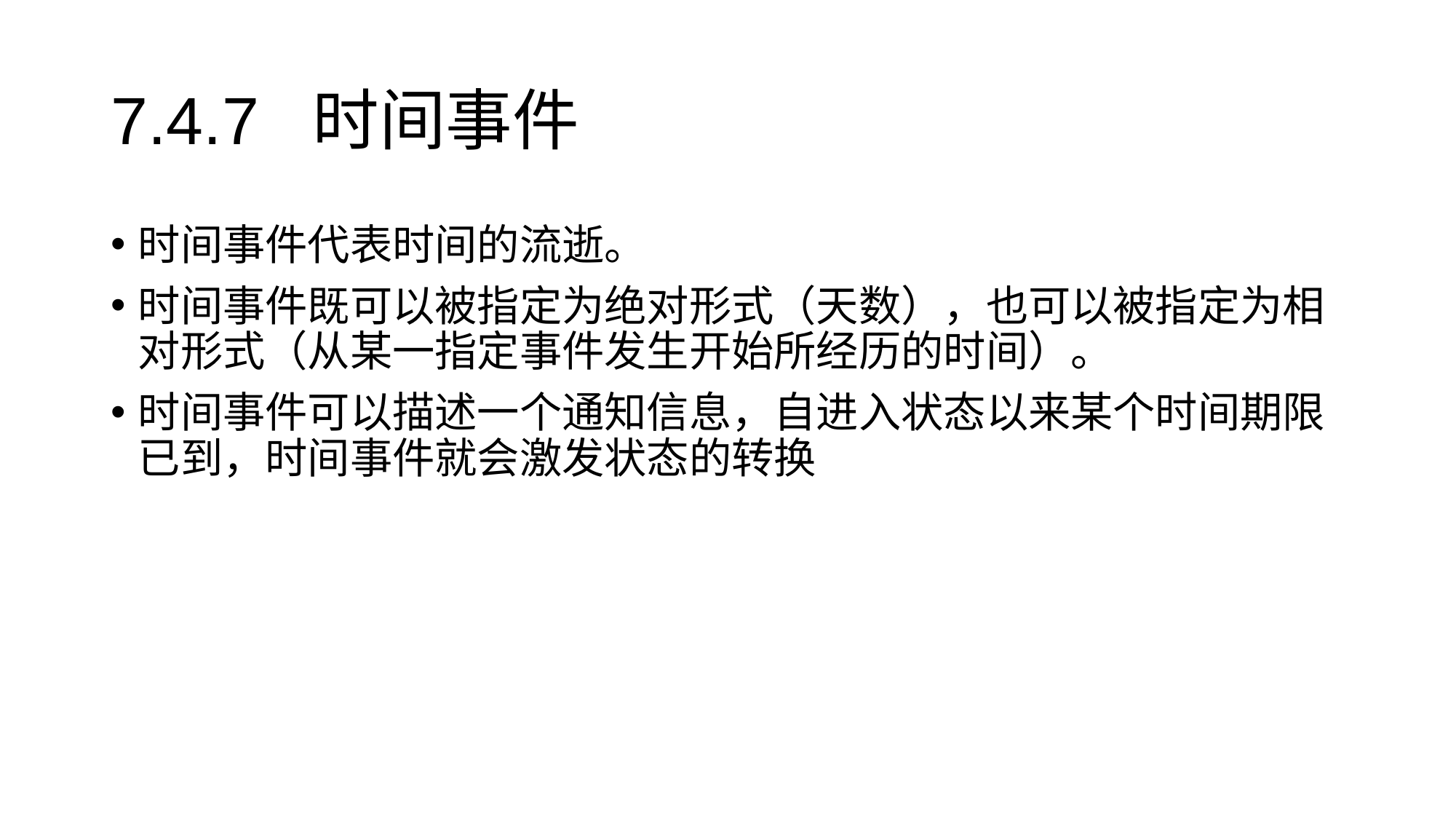

# 7.4.7  时间事件
时间事件代表时间的流逝。
时间事件既可以被指定为绝对形式（天数），也可以被指定为相对形式（从某一指定事件发生开始所经历的时间）。
时间事件可以描述一个通知信息，自进入状态以来某个时间期限已到，时间事件就会激发状态的转换